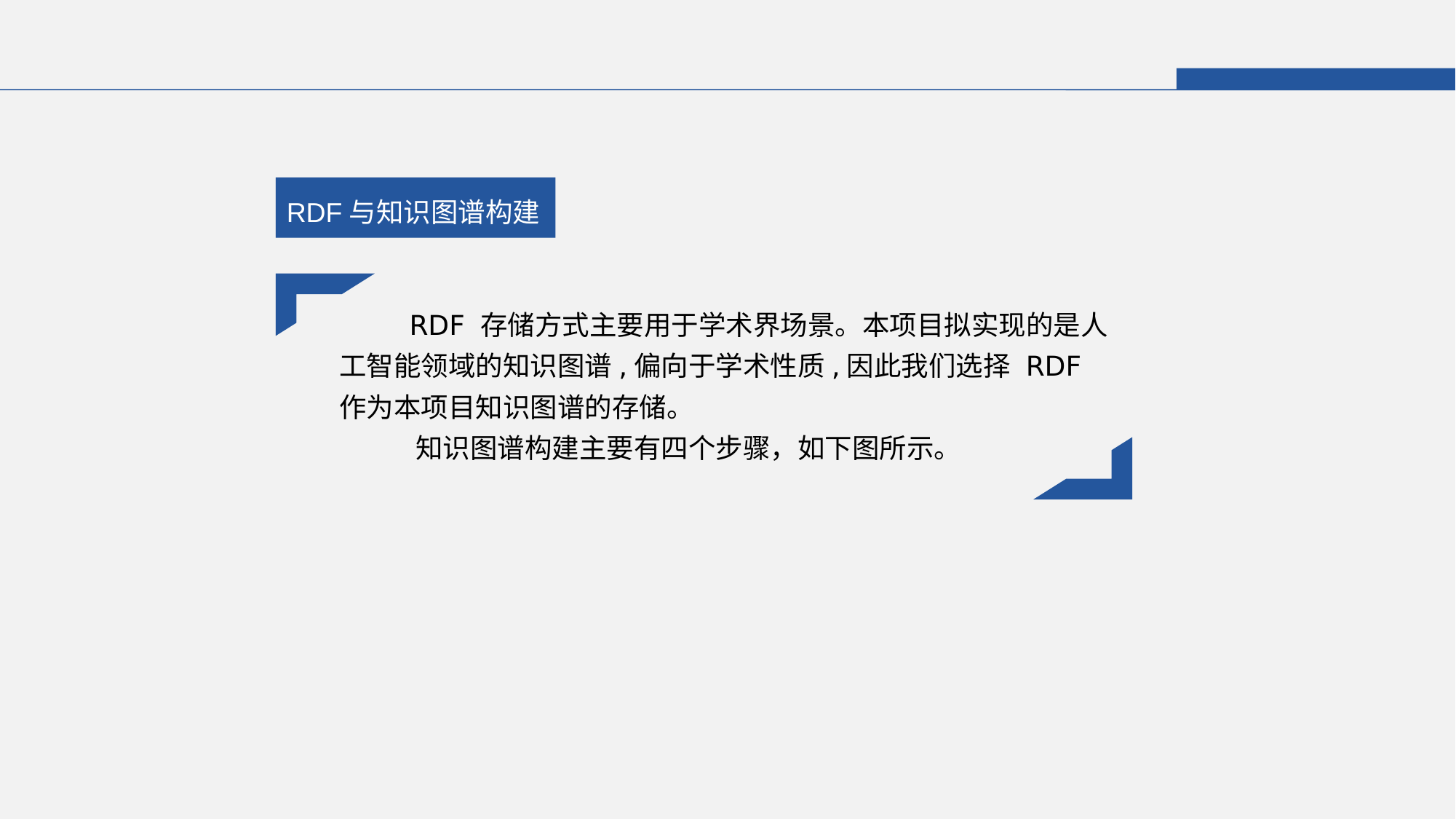

RDF与知识图谱构建

        RDF 存储方式主要用于学术界场景。本项目拟实现的是人工智能领域的知识图谱,偏向于学术性质,因此我们选择 RDF 作为本项目知识图谱的存储。
        知识图谱构建主要有四个步骤，如下图所示。